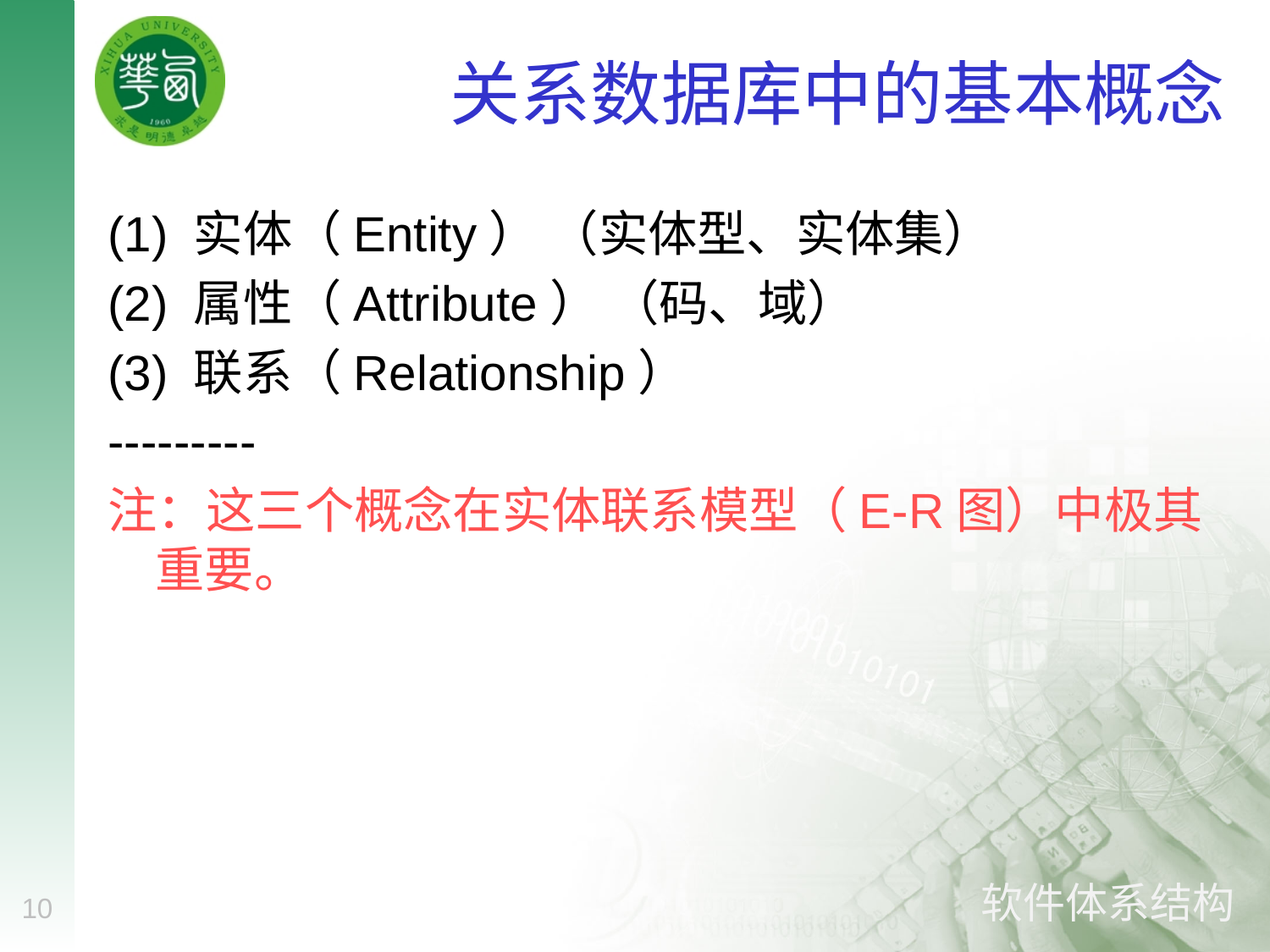

# 关系数据库中的基本概念
(1) 实体（Entity） （实体型、实体集）
(2) 属性（Attribute） （码、域）
(3) 联系（Relationship）
---------
注：这三个概念在实体联系模型（E-R图）中极其重要。
10